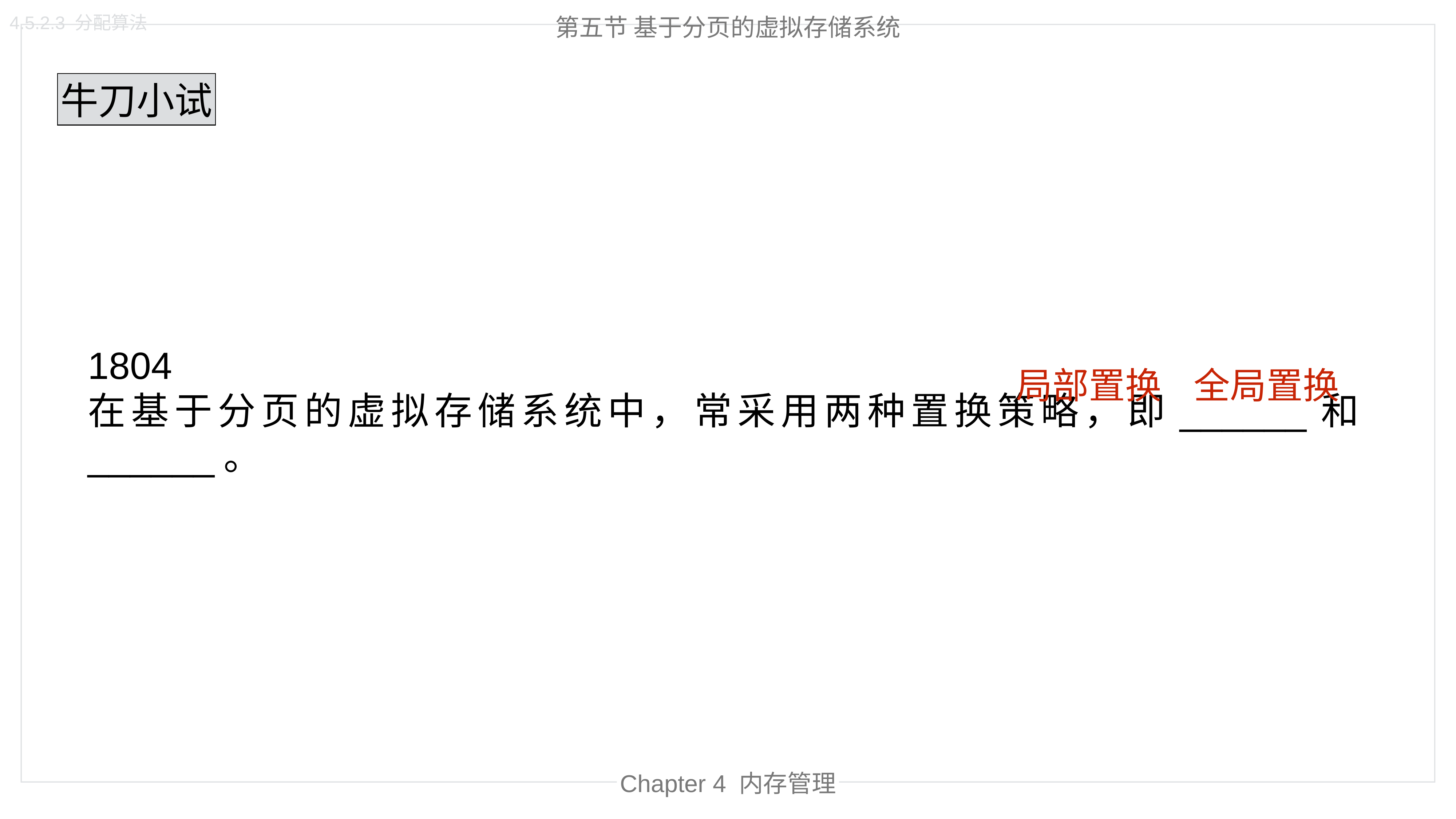

第五节 基于分页的虚拟存储系统
4.5.2.3 分配算法

牛刀小试
局部置换
全局置换
1804
在基于分页的虚拟存储系统中，常采用两种置换策略，即______和______。
Chapter 4 内存管理